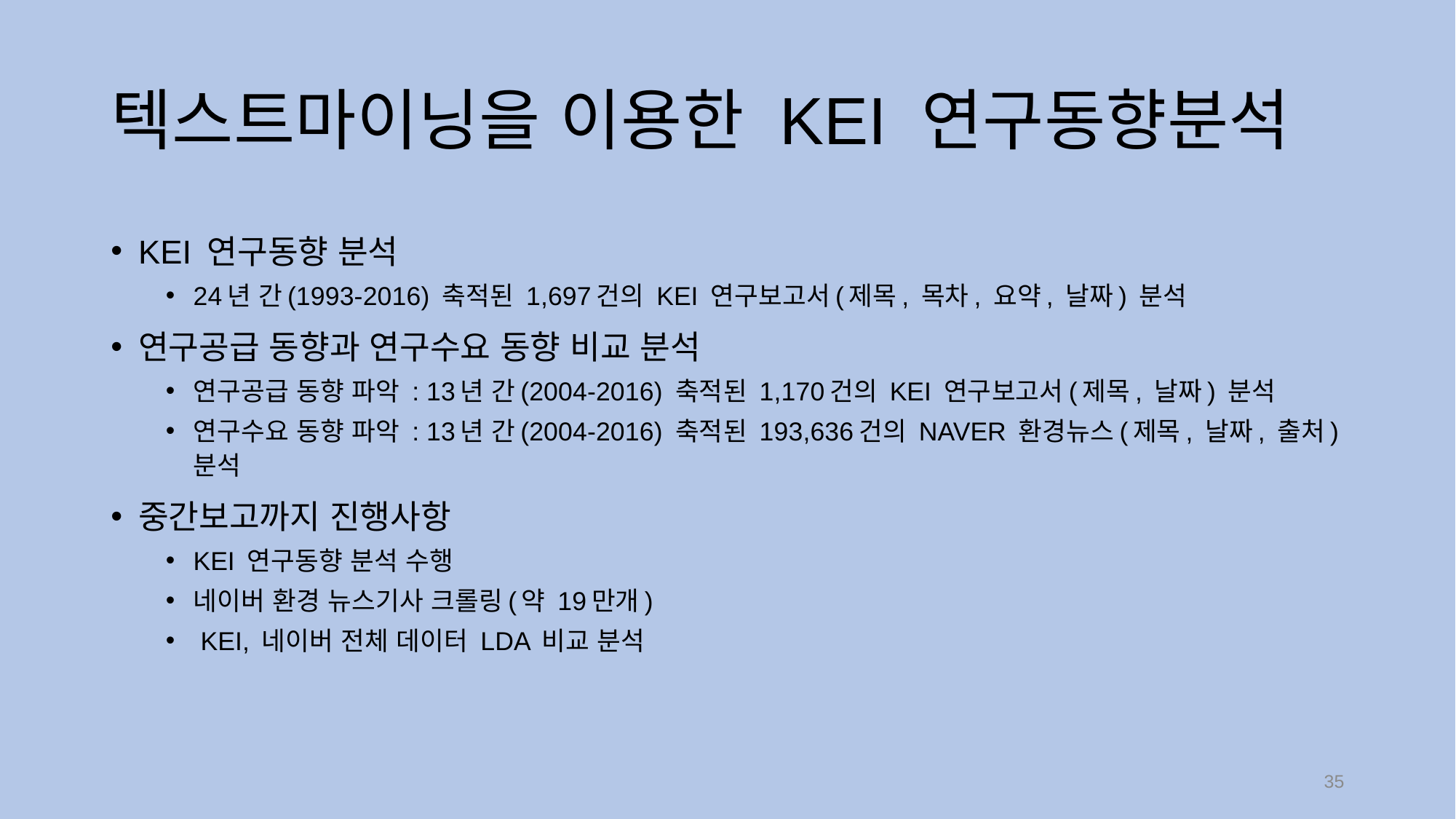

# 텍스트마이닝을 이용한 KEI 연구동향분석
KEI 연구동향 분석
24년 간(1993-2016) 축적된 1,697건의 KEI 연구보고서(제목, 목차, 요약, 날짜) 분석
연구공급 동향과 연구수요 동향 비교 분석
연구공급 동향 파악 : 13년 간(2004-2016) 축적된 1,170건의 KEI 연구보고서(제목, 날짜) 분석
연구수요 동향 파악 : 13년 간(2004-2016) 축적된 193,636건의 NAVER 환경뉴스(제목, 날짜, 출처) 분석
중간보고까지 진행사항
KEI 연구동향 분석 수행
네이버 환경 뉴스기사 크롤링(약 19만개)
 KEI, 네이버 전체 데이터 LDA 비교 분석

35